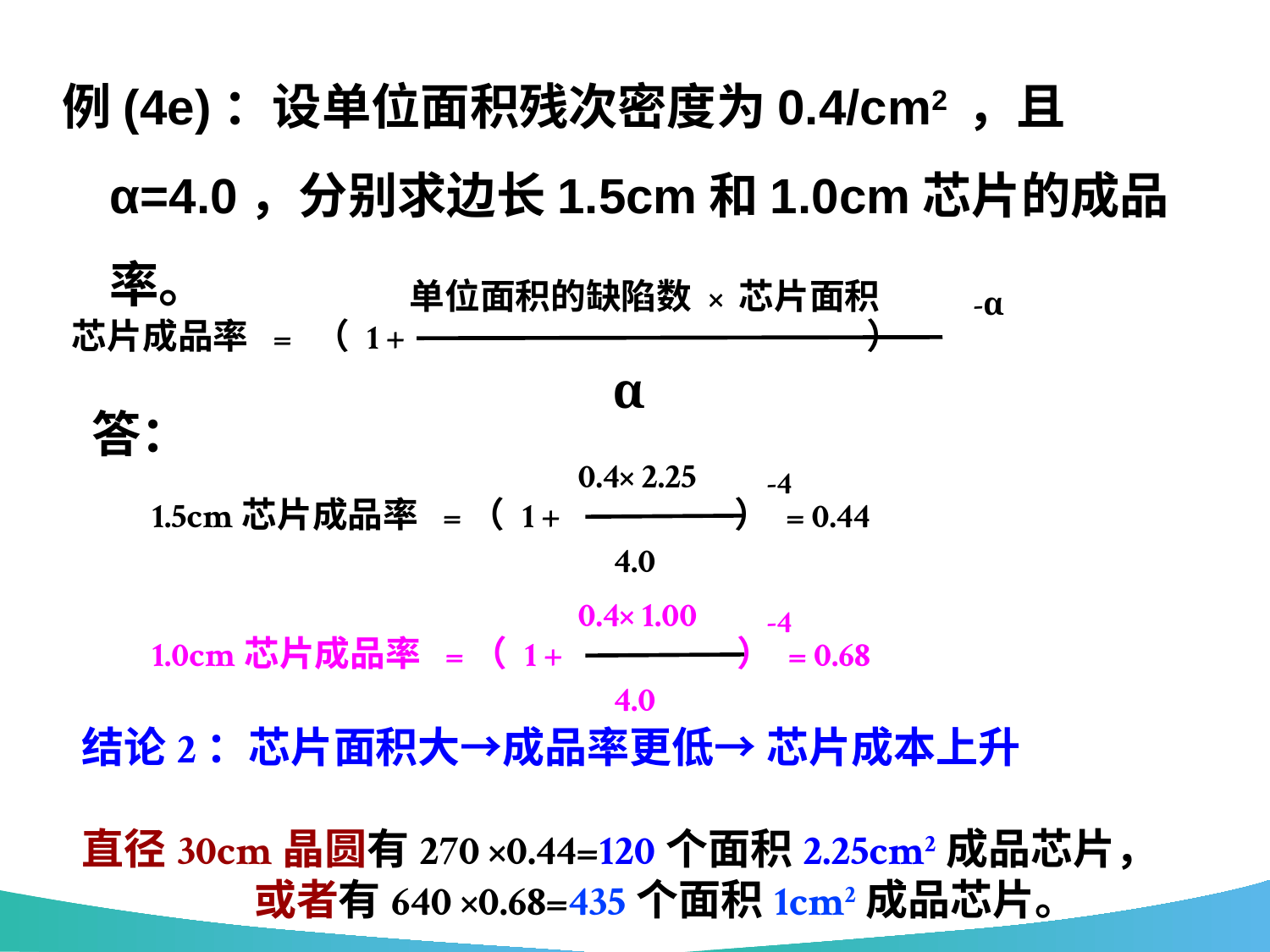

例(4e)：设单位面积残次密度为0.4/cm2 ，且 α=4.0，分别求边长1.5cm和1.0cm芯片的成品率。
单位面积的缺陷数 × 芯片面积

                    α
-α
芯片成品率  =  （ 1 +                                                               ）
答：
0.4× 2.25

     4.0
-4
1.5cm芯片成品率  =（ 1 +                       ） = 0.44
0.4× 1.00

     4.0
-4
1.0cm芯片成品率  =（ 1 +                       ） = 0.68
结论2：芯片面积大→成品率更低→ 芯片成本上升

直径30cm晶圆有270 ×0.44=120个面积2.25cm2成品芯片，
                 或者有640 ×0.68=435个面积1cm2成品芯片。